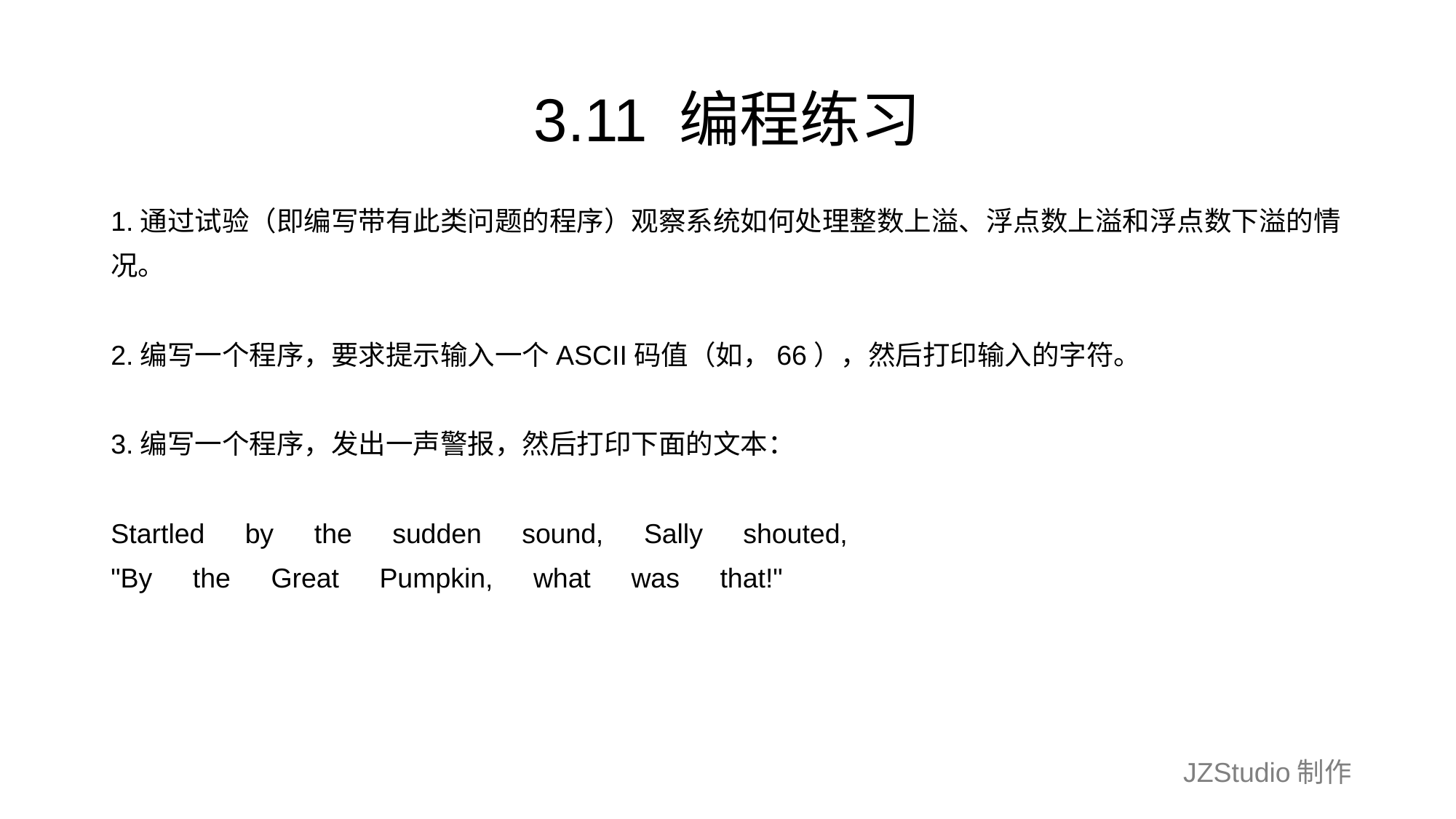

# 3.11 编程练习
1.通过试验（即编写带有此类问题的程序）观察系统如何处理整数上溢、浮点数上溢和浮点数下溢的情
况。

2.编写一个程序，要求提示输入一个ASCII码值（如，66），然后打印输入的字符。

3.编写一个程序，发出一声警报，然后打印下面的文本：

Startled　by　the　sudden　sound,　Sally　shouted,
"By　the　Great　Pumpkin,　what　was　that!"